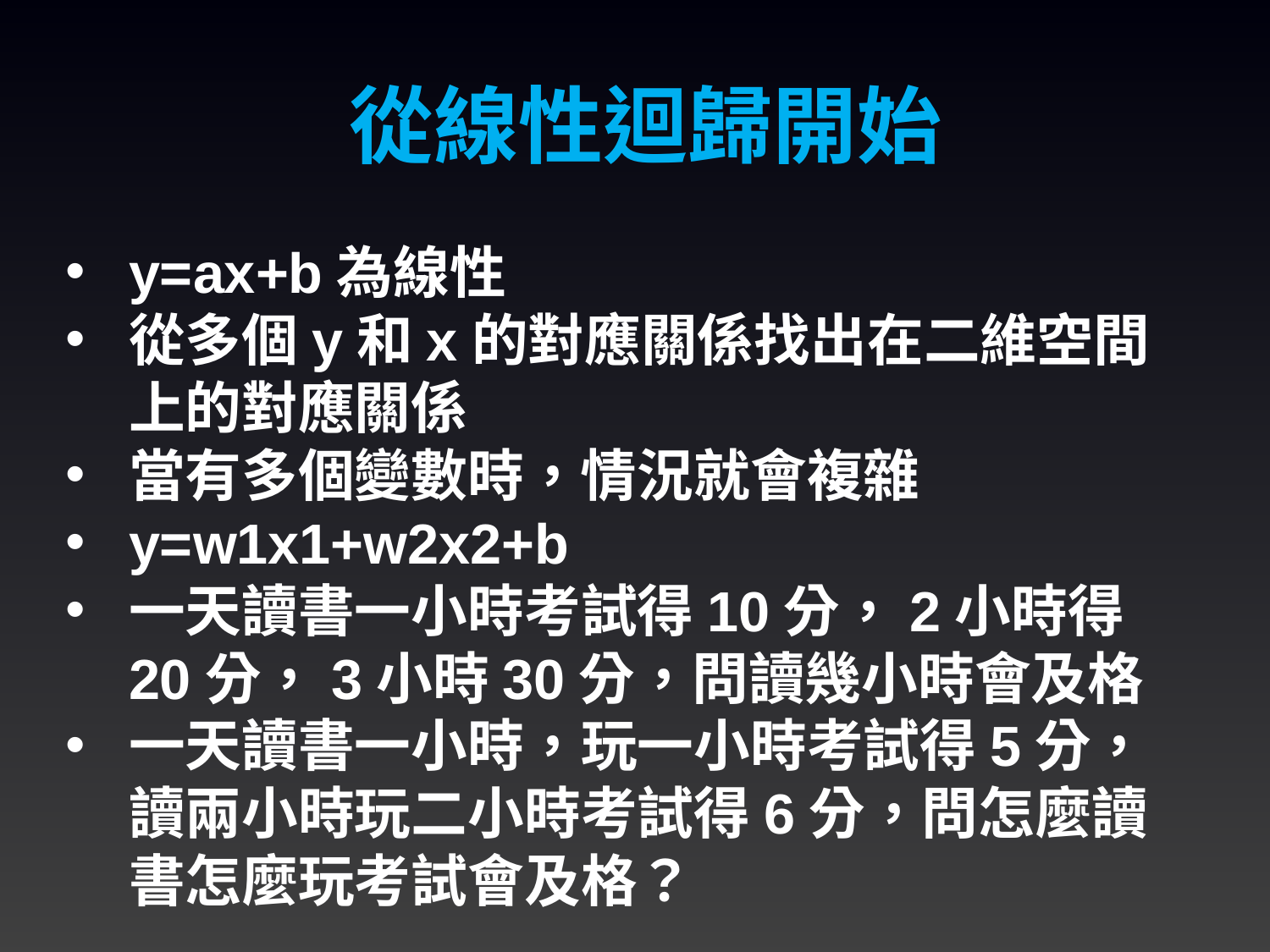

從線性迴歸開始
y=ax+b為線性
從多個y和x的對應關係找出在二維空間上的對應關係
當有多個變數時，情況就會複雜
y=w1x1+w2x2+b
一天讀書一小時考試得10分，2小時得20分，3小時30分，問讀幾小時會及格
一天讀書一小時，玩一小時考試得5分，讀兩小時玩二小時考試得6分，問怎麼讀書怎麼玩考試會及格？